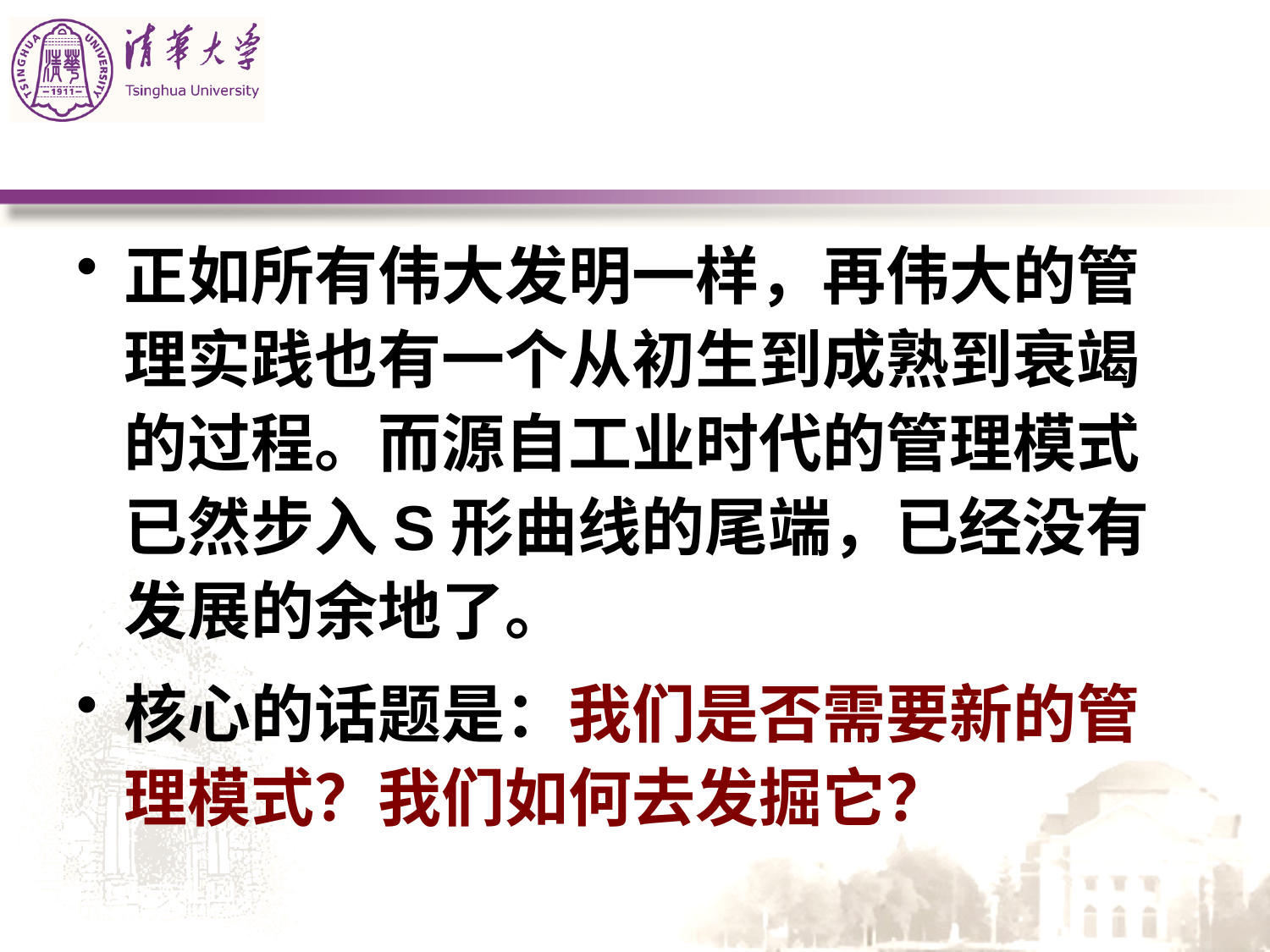

#
正如所有伟大发明一样，再伟大的管理实践也有一个从初生到成熟到衰竭的过程。而源自工业时代的管理模式已然步入S形曲线的尾端，已经没有发展的余地了。
核心的话题是：我们是否需要新的管理模式？我们如何去发掘它？